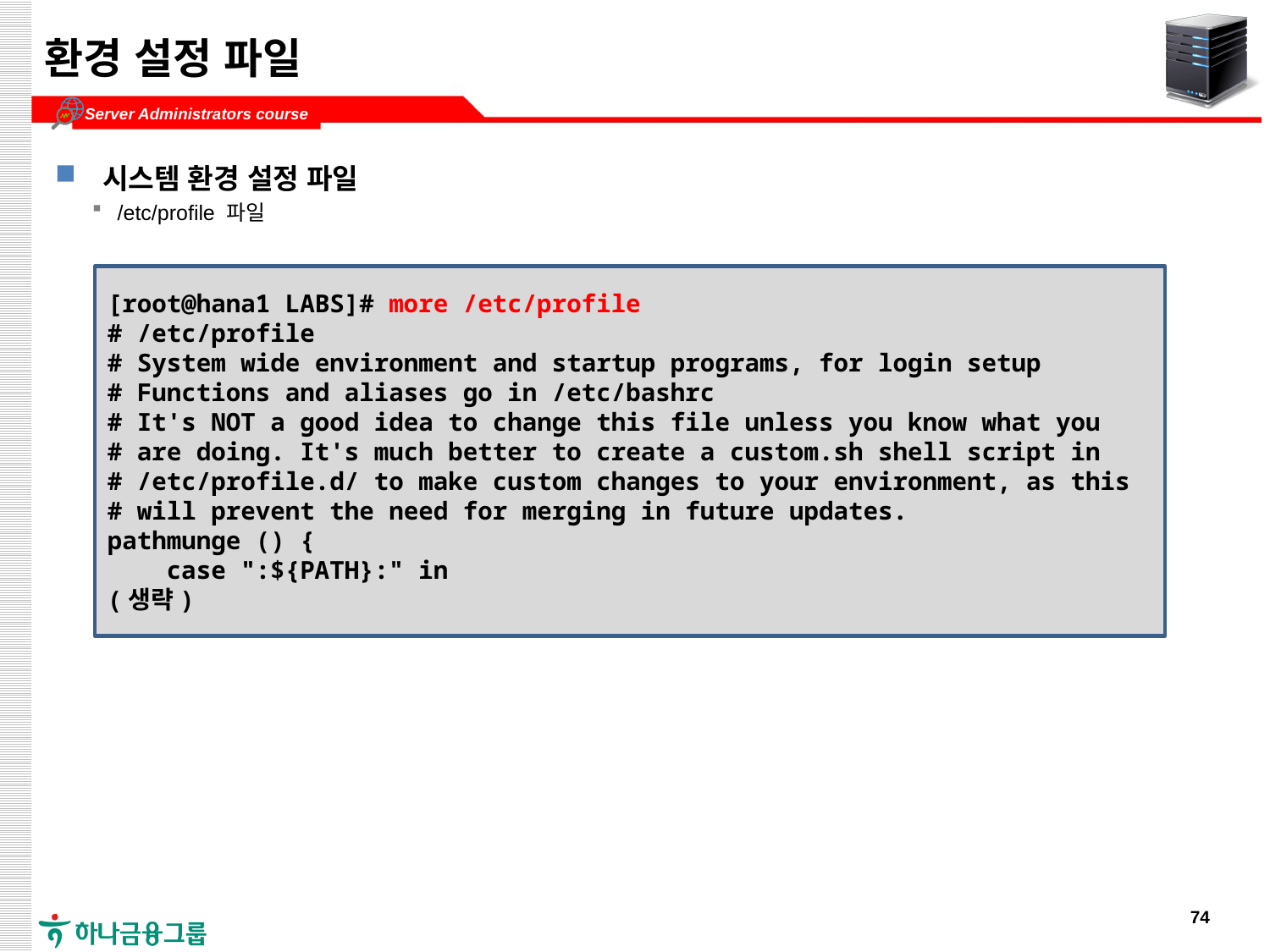

# 환경 설정 파일
시스템 환경 설정 파일
/etc/profile 파일
[root@hana1 LABS]# more /etc/profile
# /etc/profile
# System wide environment and startup programs, for login setup
# Functions and aliases go in /etc/bashrc
# It's NOT a good idea to change this file unless you know what you
# are doing. It's much better to create a custom.sh shell script in
# /etc/profile.d/ to make custom changes to your environment, as this
# will prevent the need for merging in future updates.
pathmunge () {
    case ":${PATH}:" in
(생략)